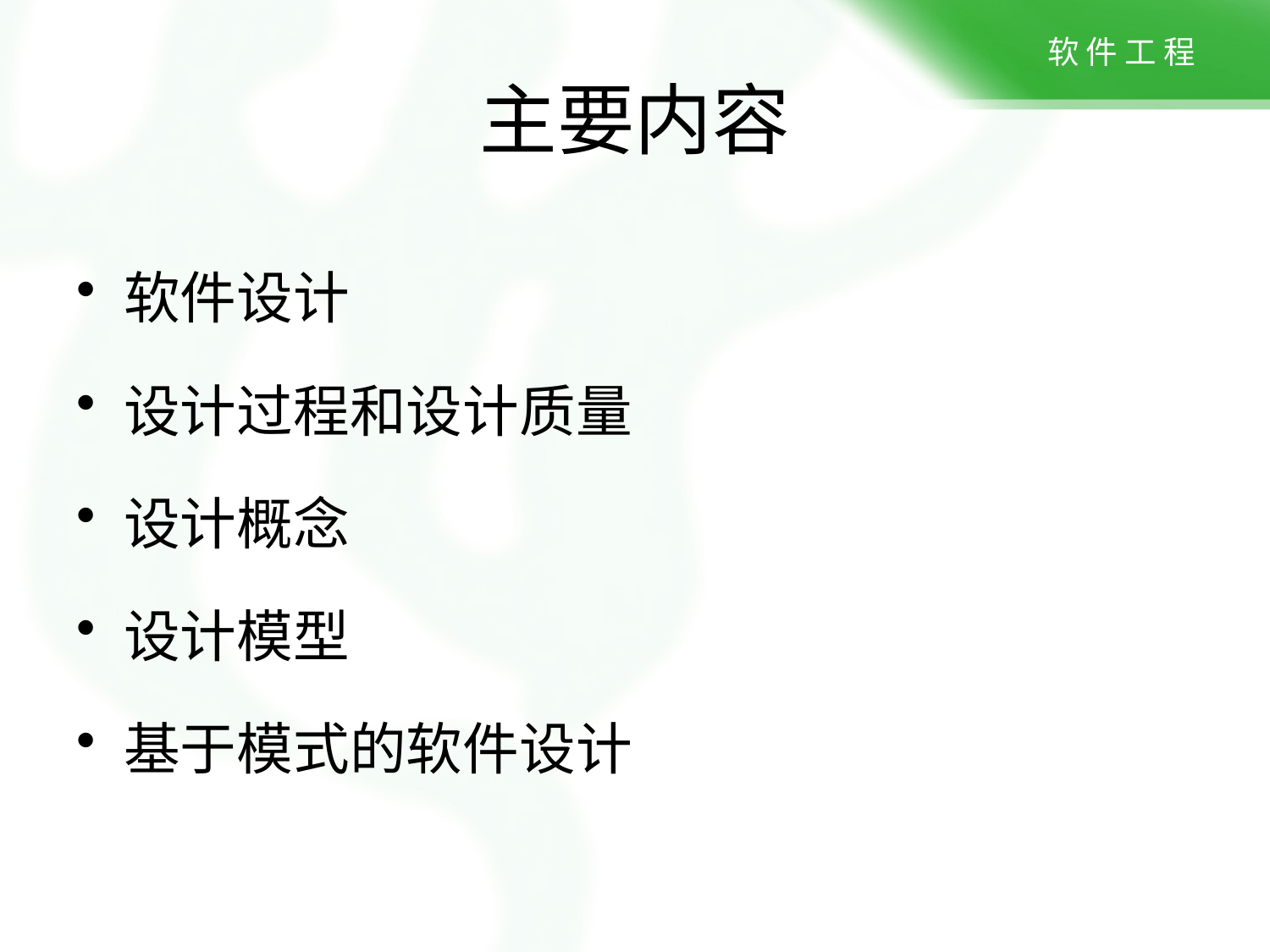

主要内容
软件设计
设计过程和设计质量
设计概念
设计模型
基于模式的软件设计